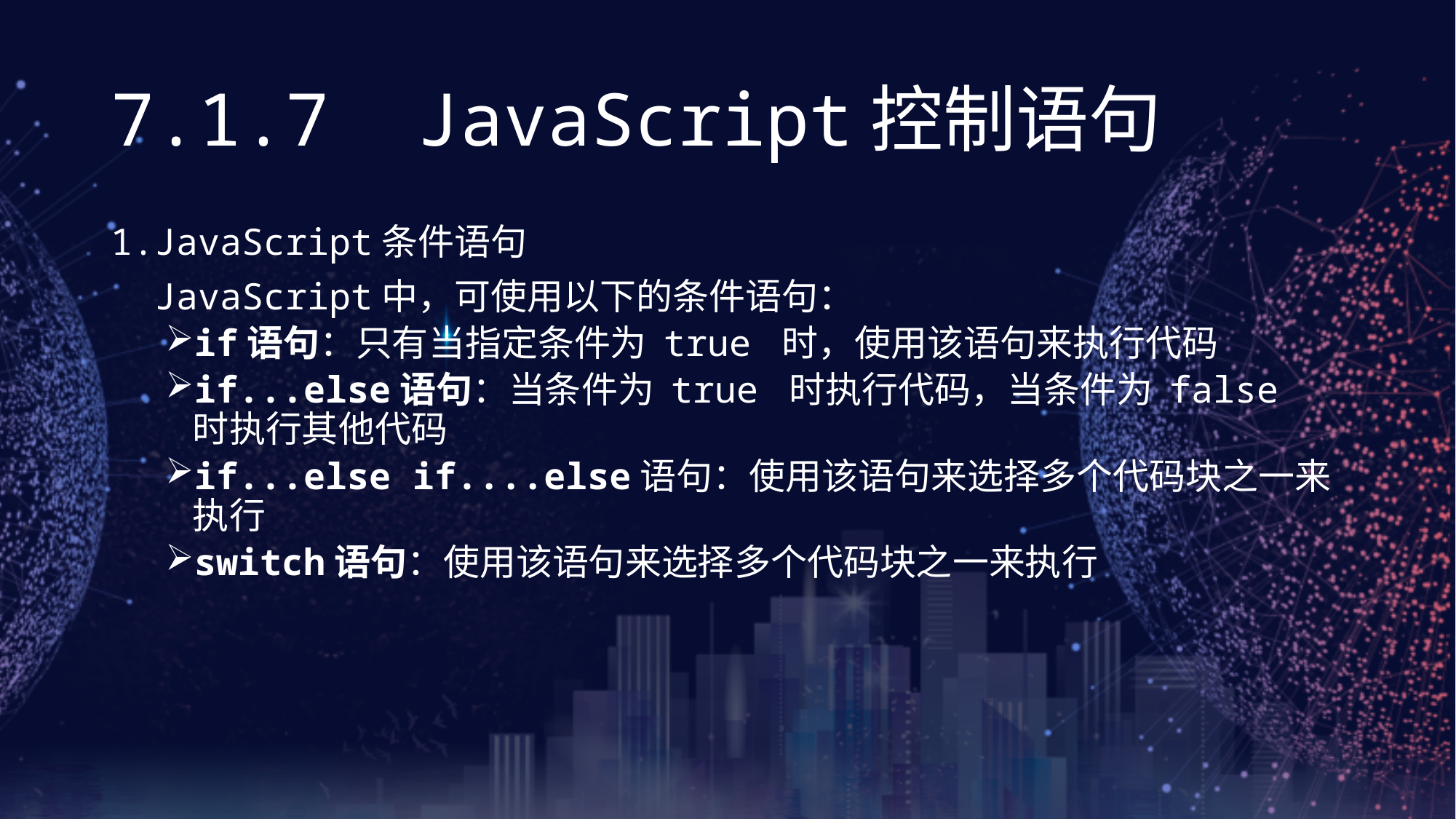

# 7.1.7  JavaScript控制语句
1.JavaScript条件语句
  JavaScript中，可使用以下的条件语句：
if语句：只有当指定条件为 true 时，使用该语句来执行代码
if...else语句：当条件为 true 时执行代码，当条件为 false 时执行其他代码
if...else if....else语句：使用该语句来选择多个代码块之一来执行
switch语句：使用该语句来选择多个代码块之一来执行